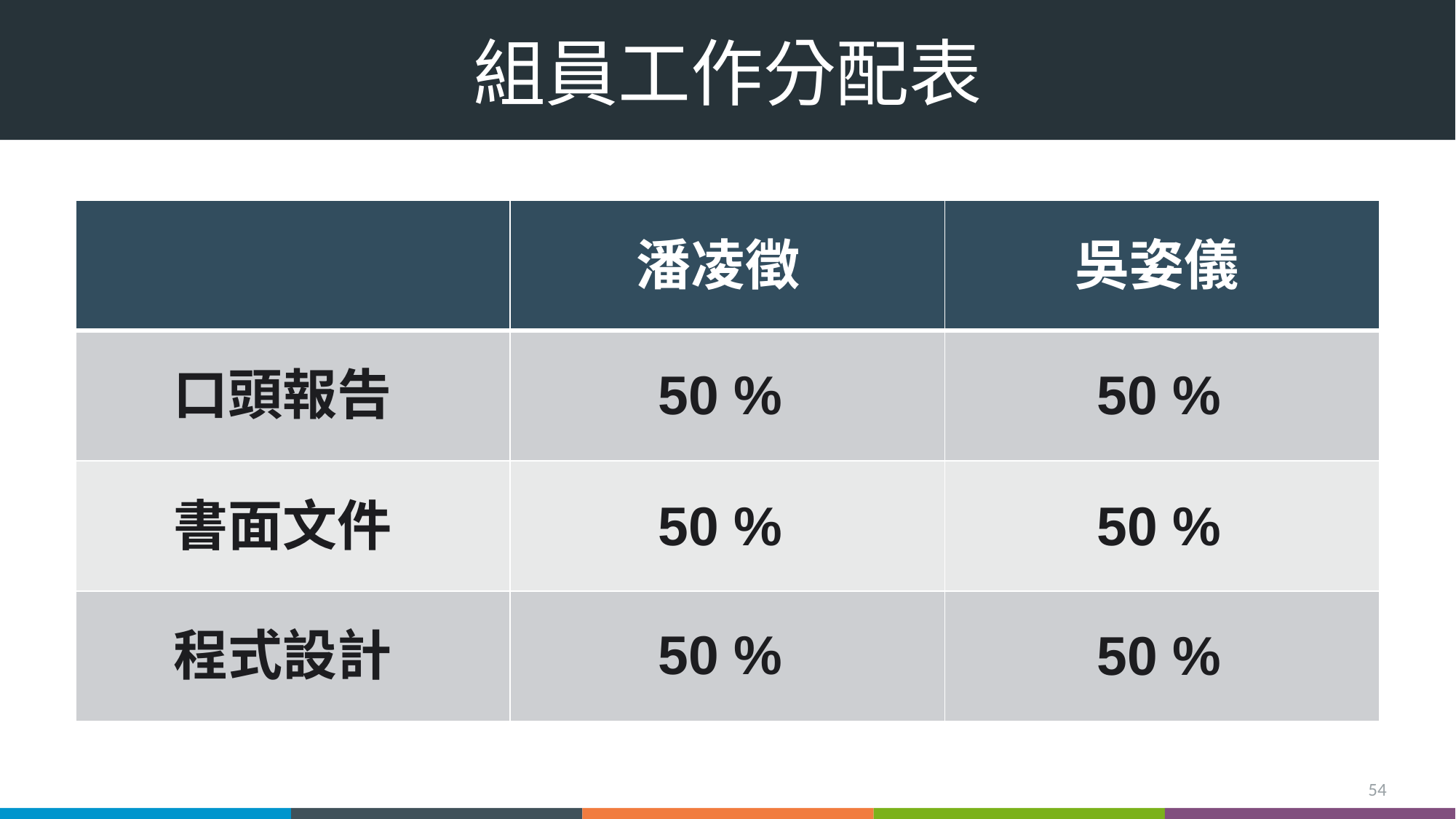

# 組員工作分配表
|  |  |  |
| --- | --- | --- |
|  |  |  |
|  |  |  |
|  |  |  |
潘凌徵
吳姿儀
口頭報告
50 %
50 %
書面文件
50 %
50 %
50 %
程式設計
50 %
54